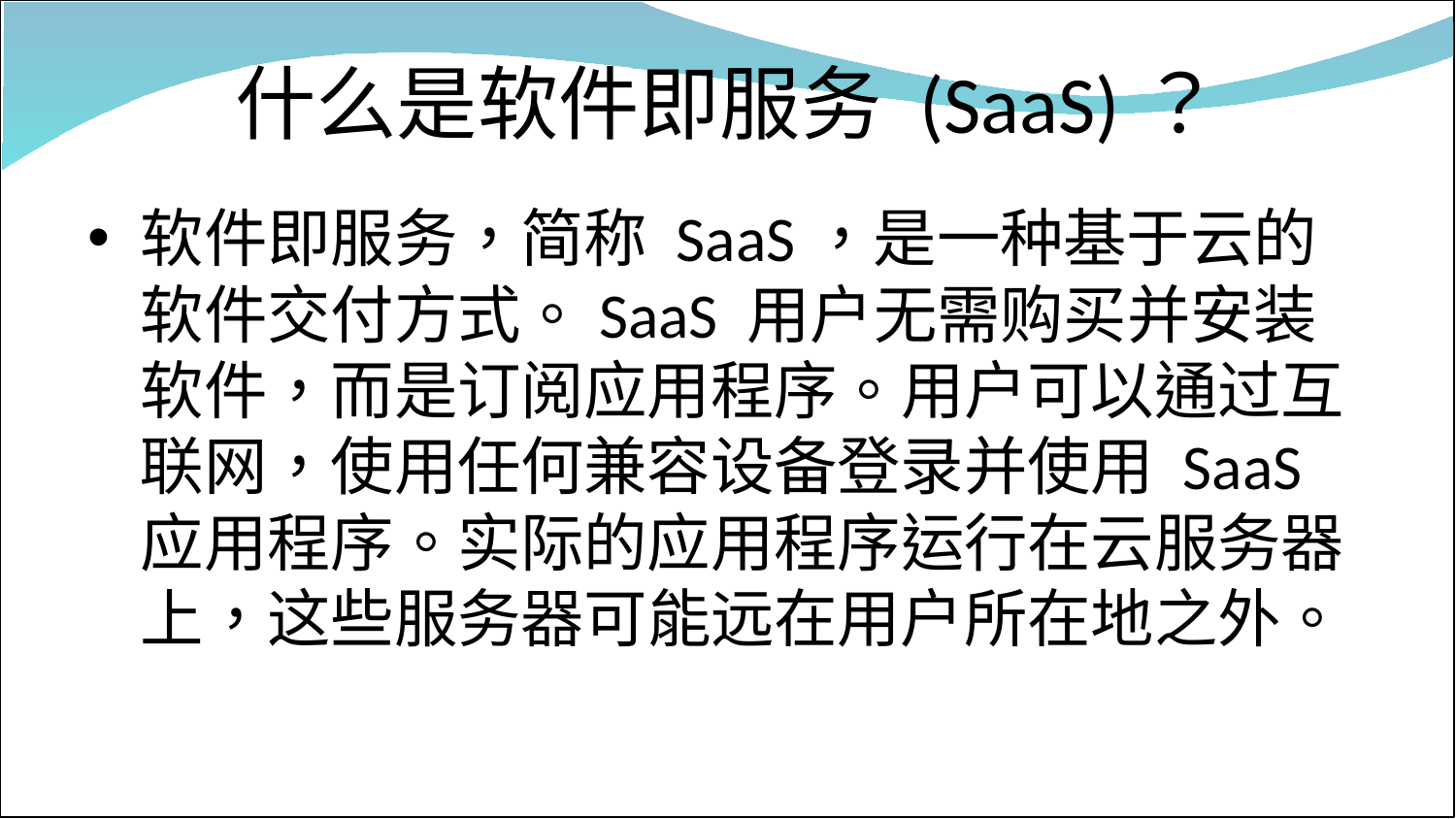

# 什么是软件即服务 (SaaS)？
软件即服务，简称 SaaS，是一种基于云的软件交付方式。SaaS 用户无需购买并安装软件，而是订阅应用程序。用户可以通过互联网，使用任何兼容设备登录并使用 SaaS 应用程序。实际的应用程序运行在云服务器上，这些服务器可能远在用户所在地之外。